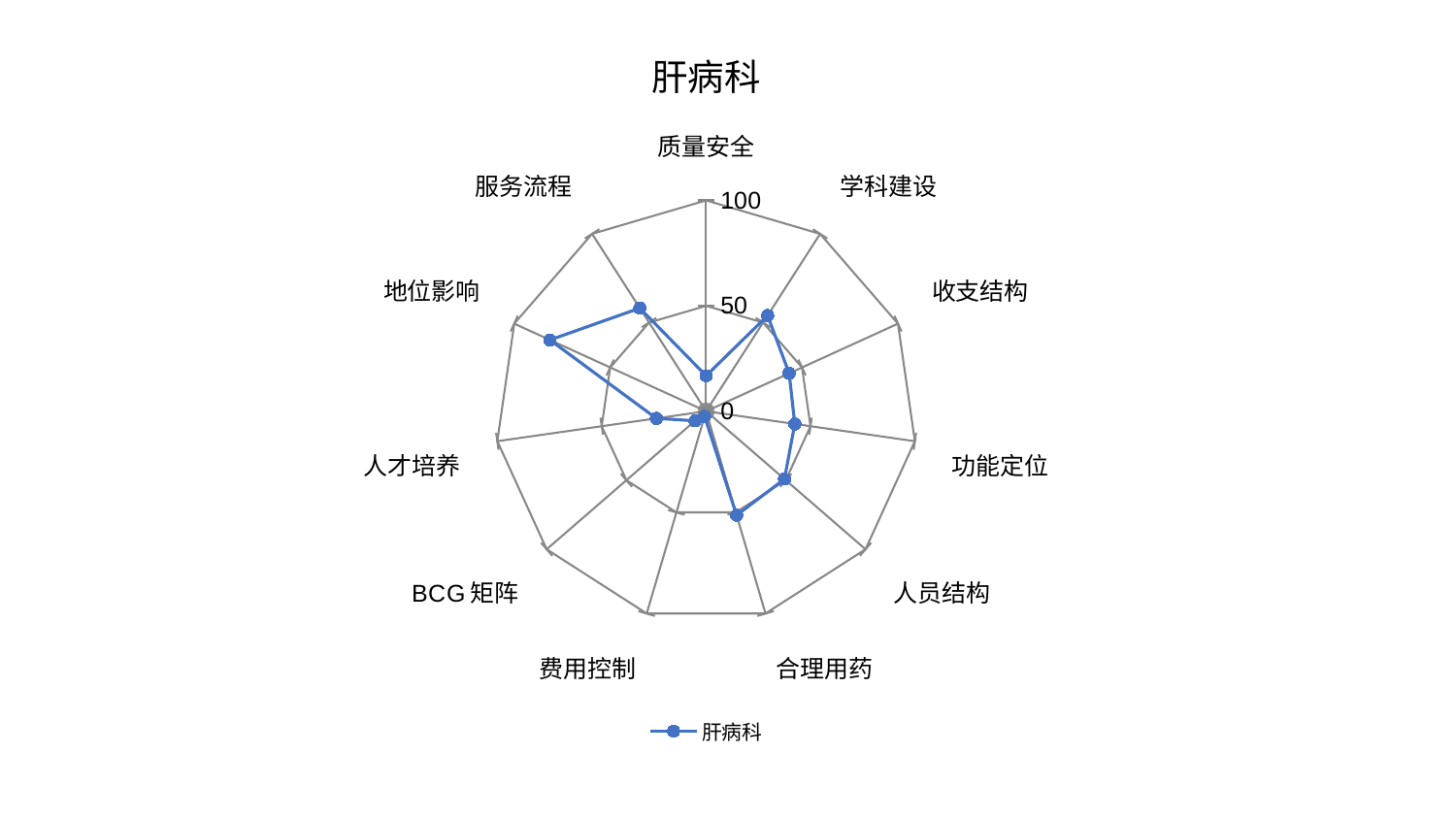

### Chart: 肝病科

| Category | 肝病科 |
|---|---|
| 质量安全 | 16.82195071427524 |
| 学科建设 | 53.941975426284316 |
| 收支结构 | 43.2882901499196 |
| 功能定位 | 42.496649344594644 |
| 人员结构 | 49.17131753599982 |
| 合理用药 | 51.406073884209356 |
| 费用控制 | 2.565762031627923 |
| BCG矩阵 | 6.95204871595829 |
| 人才培养 | 23.861011760939444 |
| 地位影响 | 81.41898897277402 |
| 服务流程 | 58.13146167116423 |
153